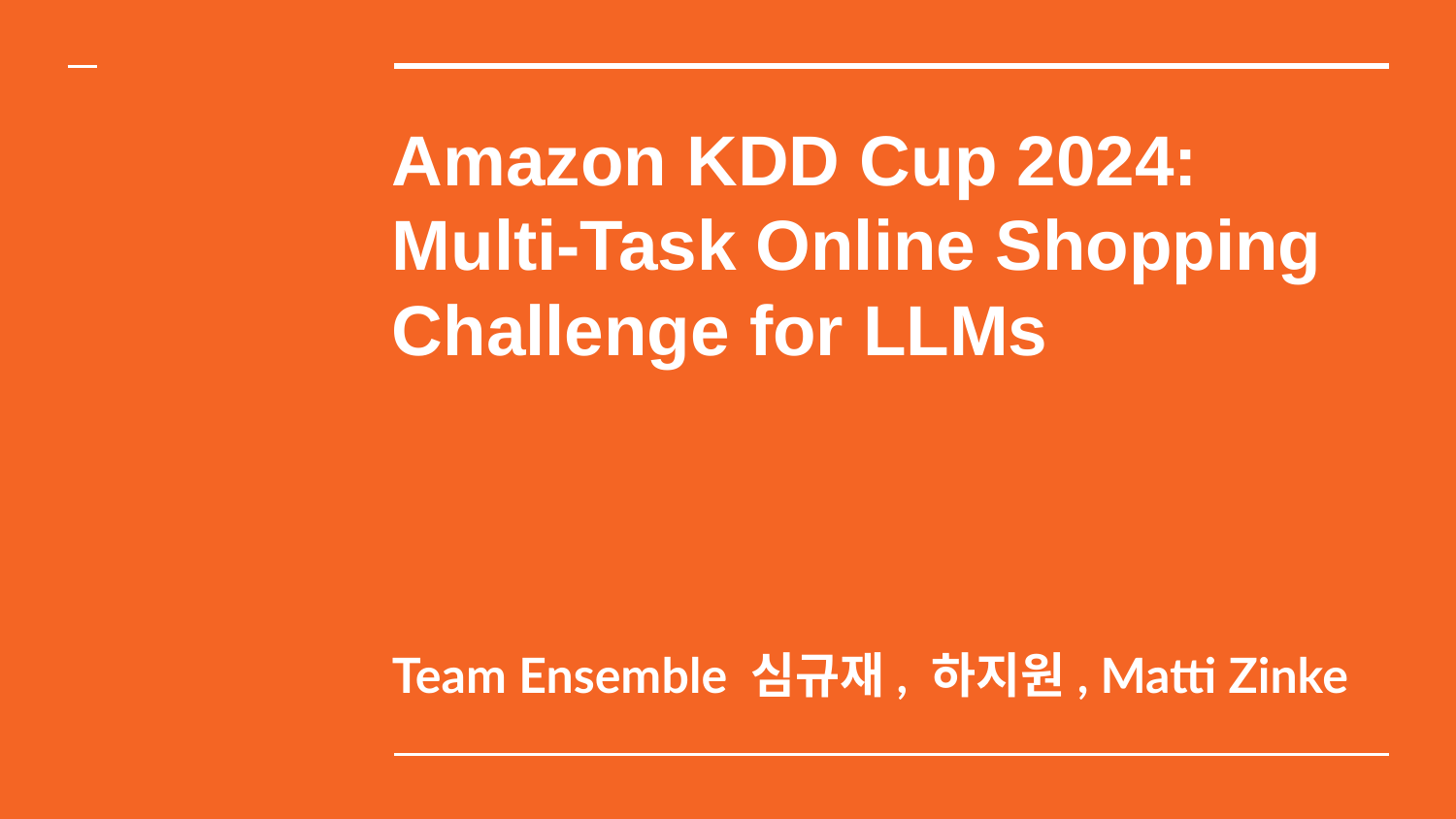

# Amazon KDD Cup 2024: Multi-Task Online Shopping Challenge for LLMs
Team Ensemble 심규재, 하지원, Matti Zinke